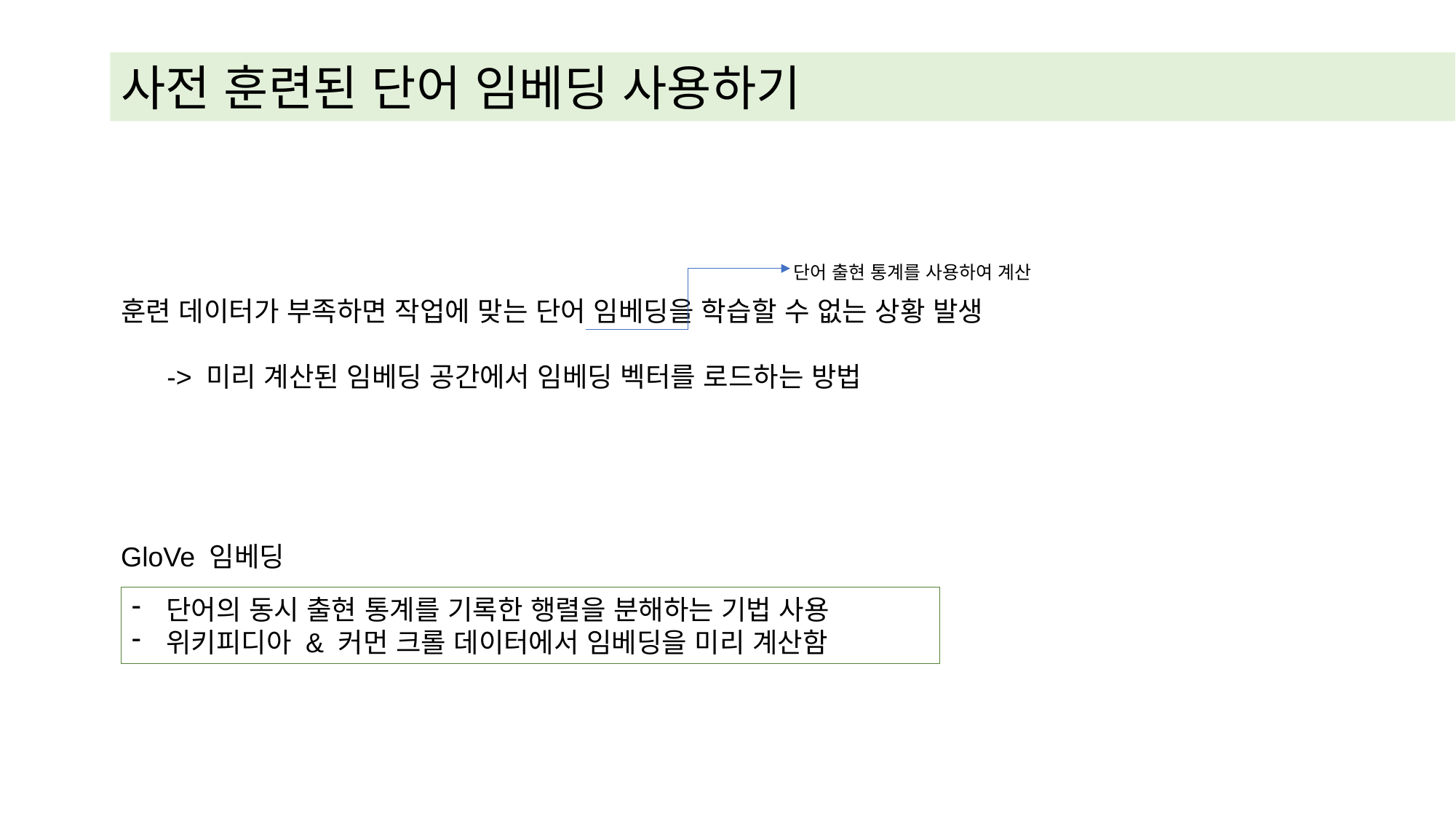

사전 훈련된 단어 임베딩 사용하기
단어 출현 통계를 사용하여 계산
훈련 데이터가 부족하면 작업에 맞는 단어 임베딩을 학습할 수 없는 상황 발생

      -> 미리 계산된 임베딩 공간에서 임베딩 벡터를 로드하는 방법
GloVe 임베딩
단어의 동시 출현 통계를 기록한 행렬을 분해하는 기법 사용
위키피디아 & 커먼 크롤 데이터에서 임베딩을 미리 계산함